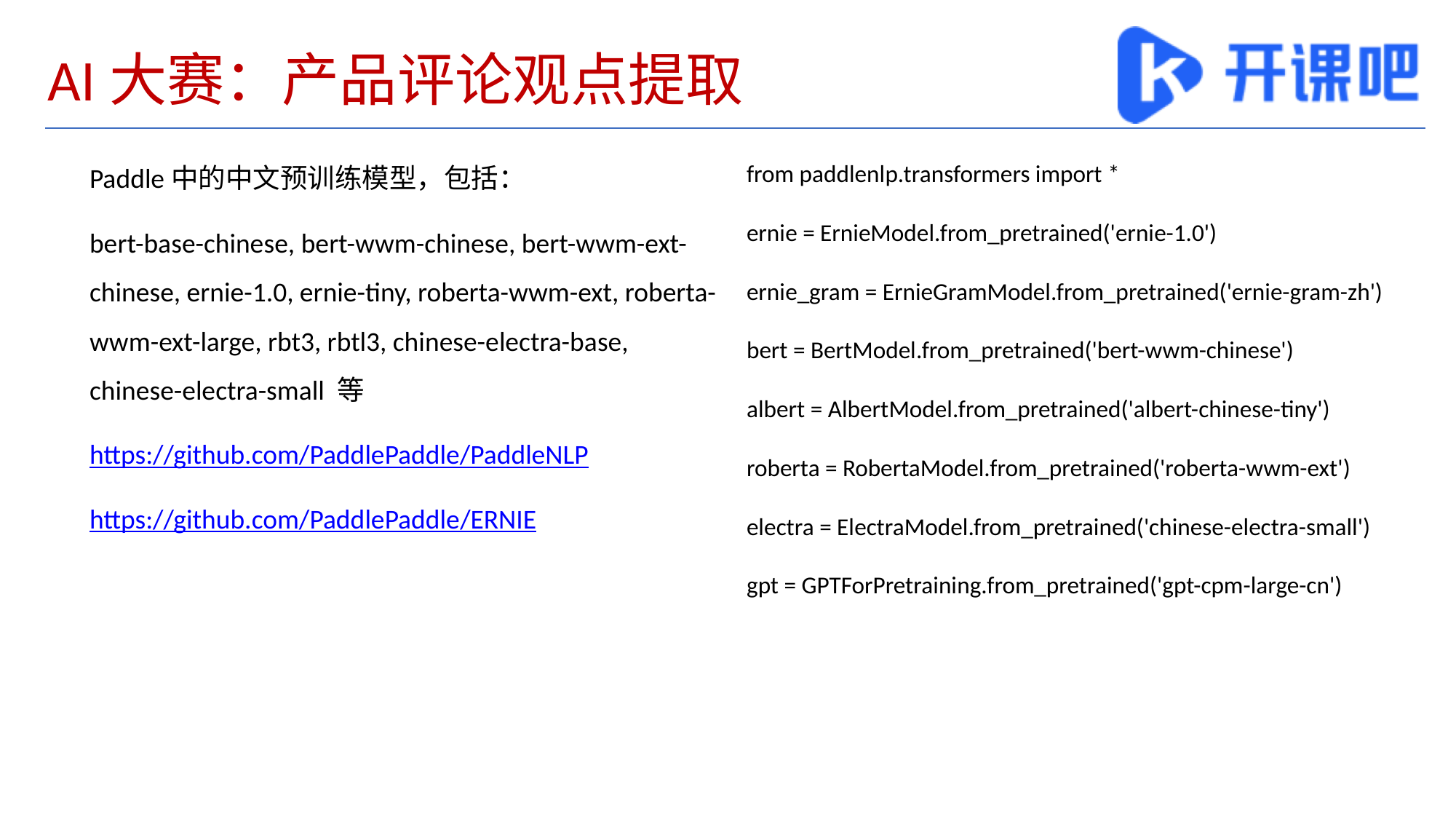

# AI大赛：产品评论观点提取
from paddlenlp.transformers import *
ernie = ErnieModel.from_pretrained('ernie-1.0')
ernie_gram = ErnieGramModel.from_pretrained('ernie-gram-zh')
bert = BertModel.from_pretrained('bert-wwm-chinese')
albert = AlbertModel.from_pretrained('albert-chinese-tiny')
roberta = RobertaModel.from_pretrained('roberta-wwm-ext')
electra = ElectraModel.from_pretrained('chinese-electra-small')
gpt = GPTForPretraining.from_pretrained('gpt-cpm-large-cn')
Paddle中的中文预训练模型，包括：
bert-base-chinese, bert-wwm-chinese, bert-wwm-ext-chinese, ernie-1.0, ernie-tiny, roberta-wwm-ext, roberta-wwm-ext-large, rbt3, rbtl3, chinese-electra-base, chinese-electra-small 等
https://github.com/PaddlePaddle/PaddleNLP
https://github.com/PaddlePaddle/ERNIE